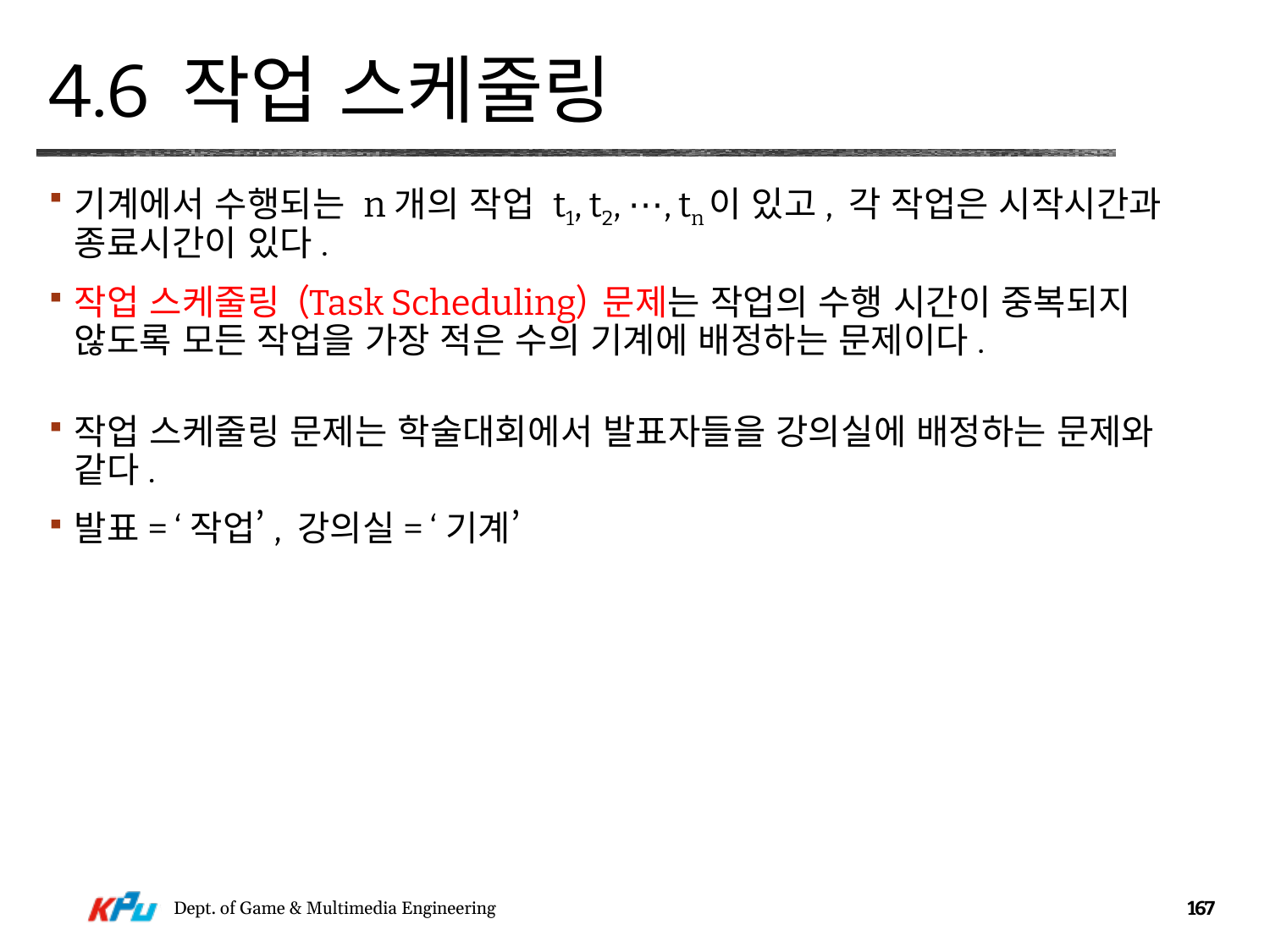

# 4.6 작업 스케줄링
기계에서 수행되는 n개의 작업 t1, t2, ⋯, tn이 있고, 각 작업은 시작시간과 종료시간이 있다.
작업 스케줄링 (Task Scheduling) 문제는 작업의 수행 시간이 중복되지 않도록 모든 작업을 가장 적은 수의 기계에 배정하는 문제이다.
작업 스케줄링 문제는 학술대회에서 발표자들을 강의실에 배정하는 문제와 같다.
발표= ‘작업’, 강의실= ‘기계’
Dept. of Game & Multimedia Engineering
167